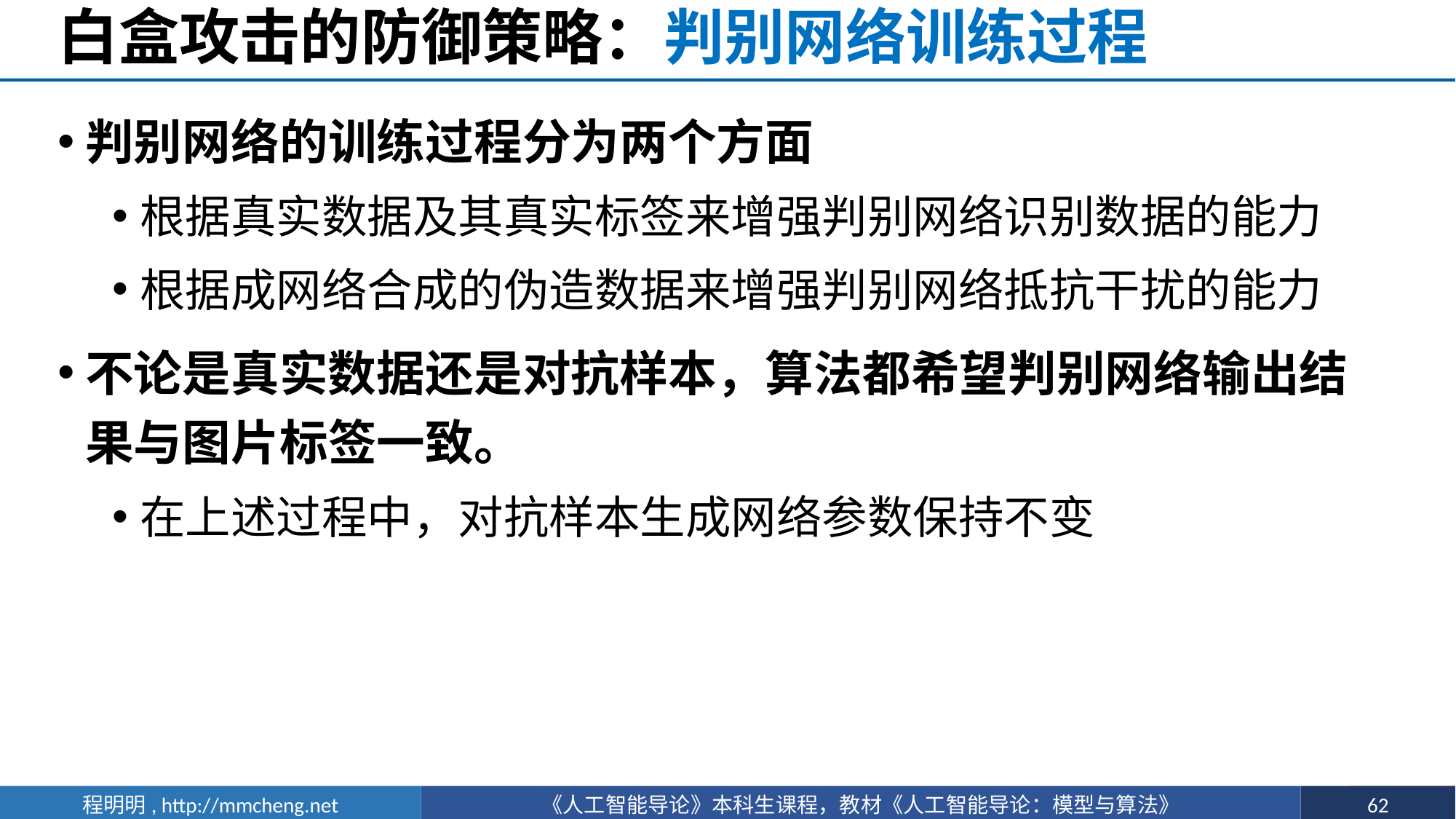

# 白盒攻击的防御策略：判别网络训练过程
判别网络的训练过程分为两个方面
根据真实数据及其真实标签来增强判别网络识别数据的能力
根据成网络合成的伪造数据来增强判别网络抵抗干扰的能力
不论是真实数据还是对抗样本，算法都希望判别网络输出结果与图片标签一致。
在上述过程中，对抗样本生成网络参数保持不变